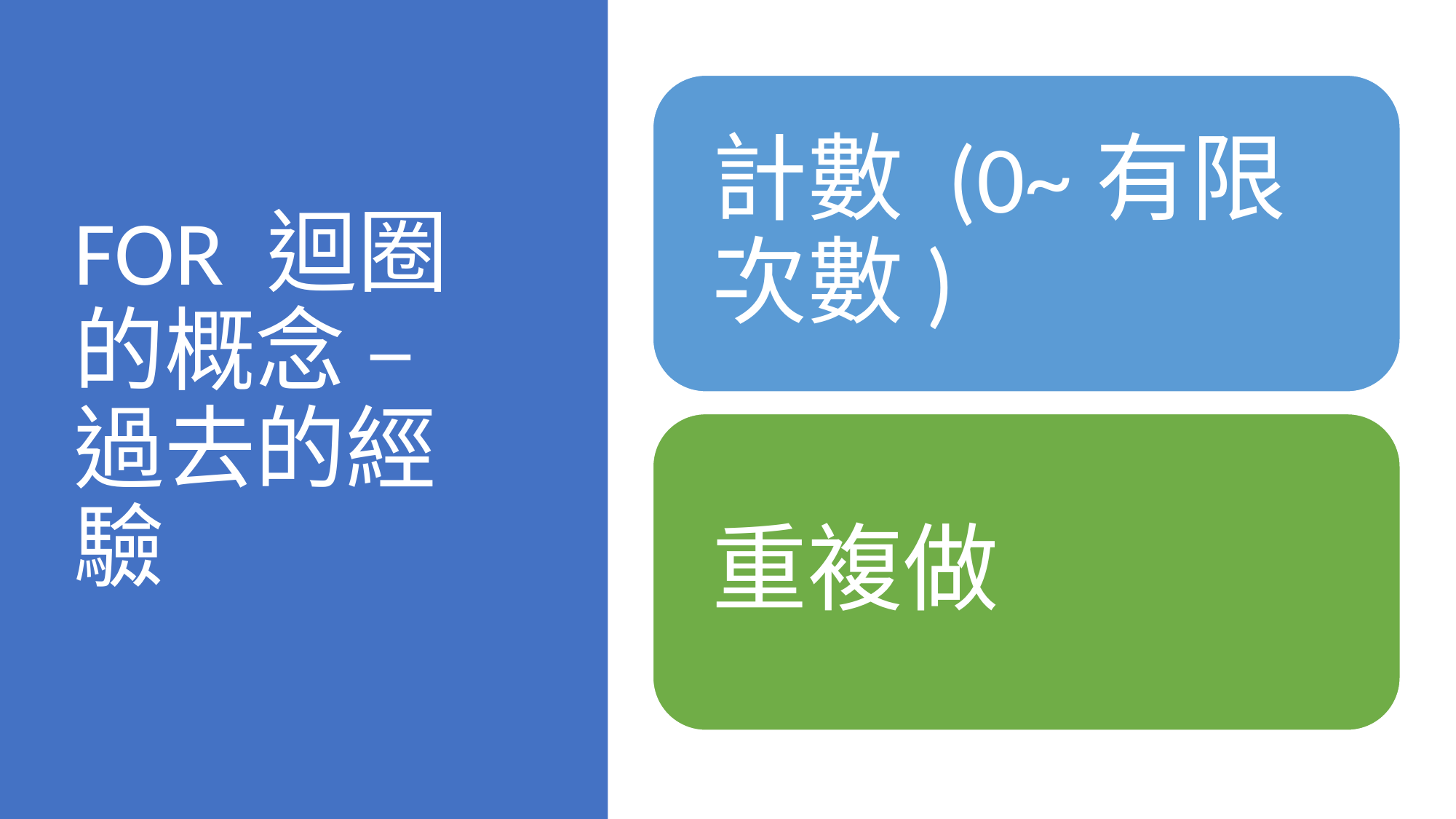

# FOR 迴圈的概念 – 過去的經驗
計數 (0~有限次數)
重複做